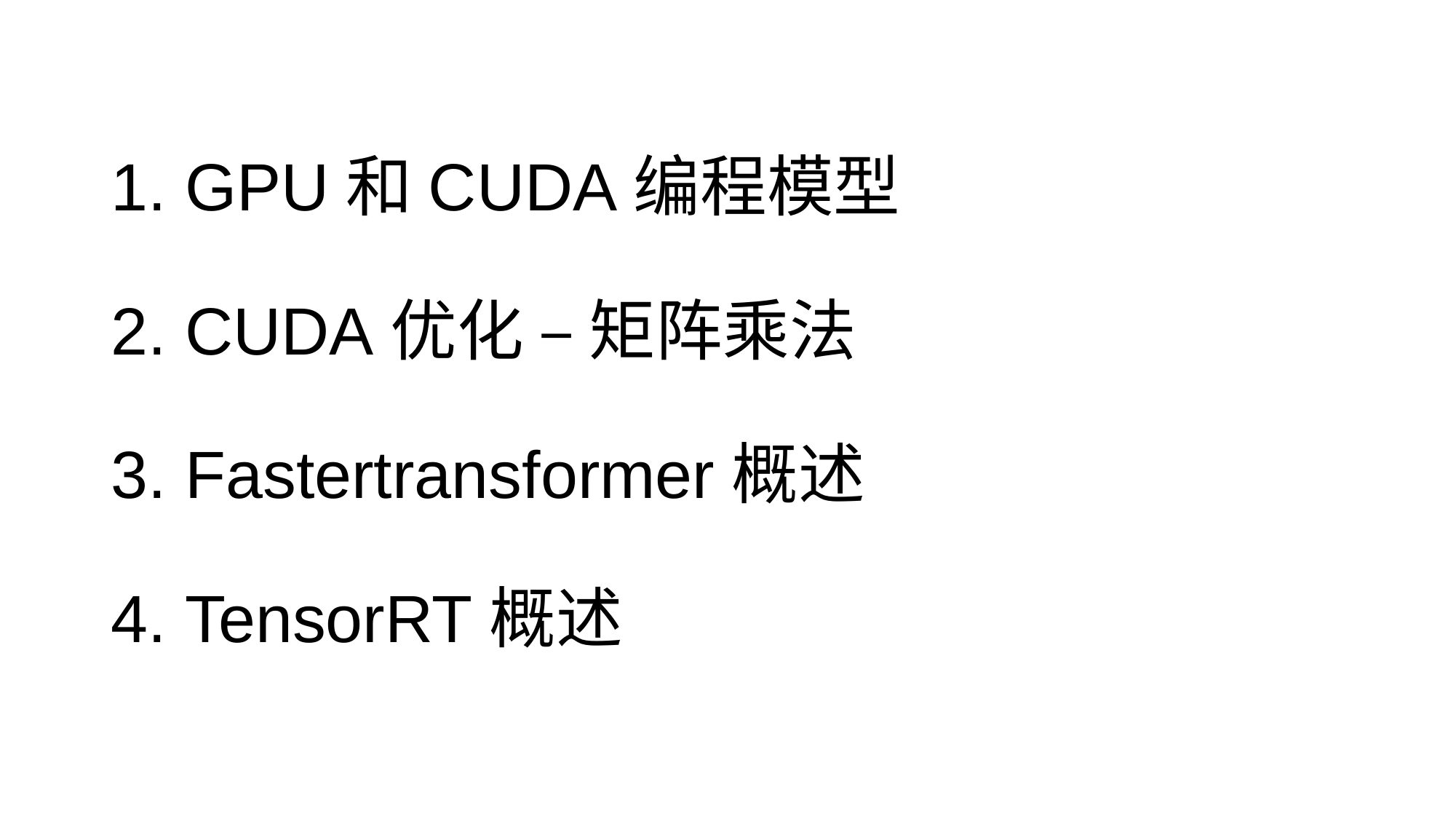

# 1. GPU和CUDA编程模型 2. CUDA优化 – 矩阵乘法 3. Fastertransformer概述 4. TensorRT概述